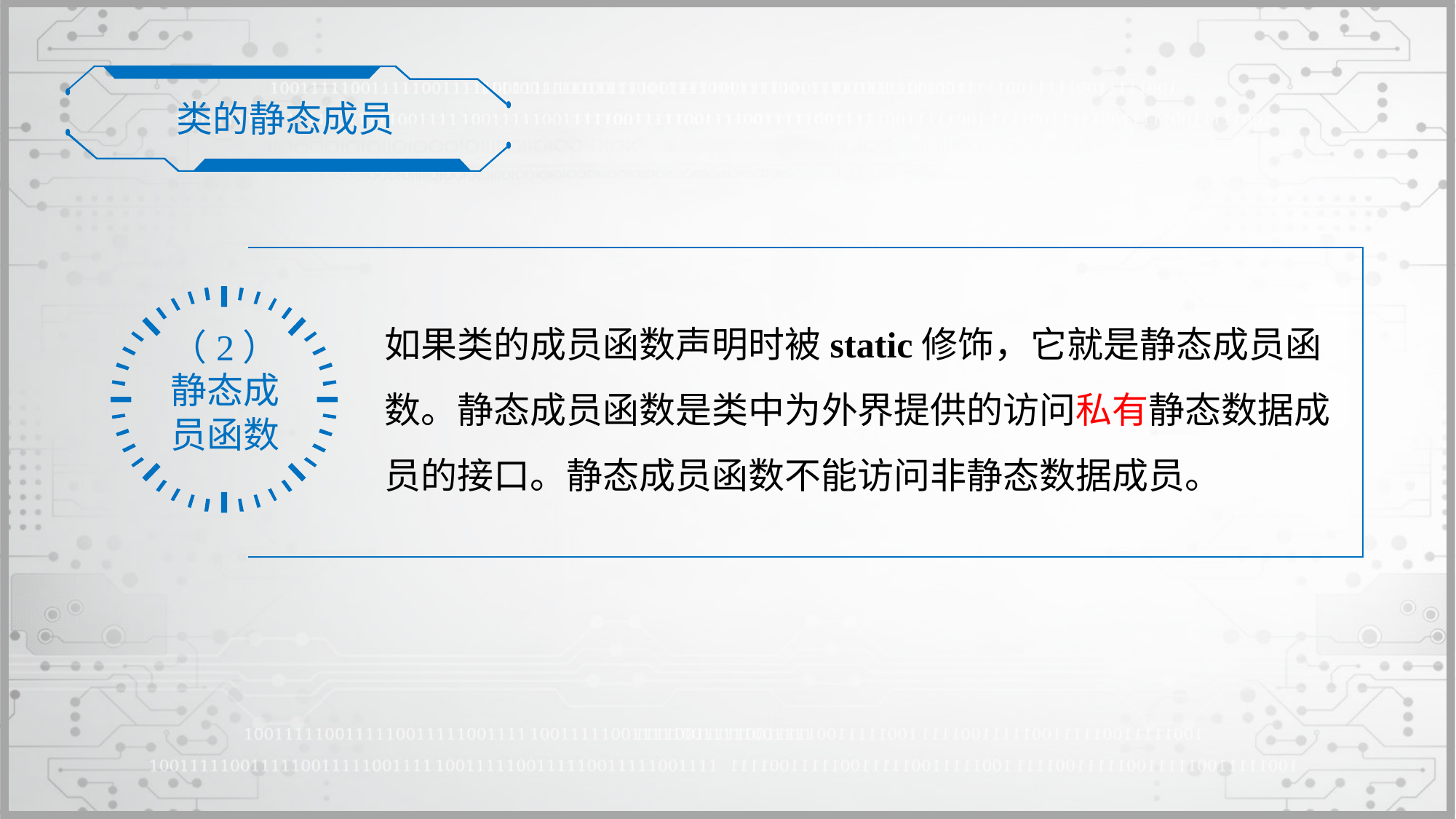

类的静态成员

如果类的成员函数声明时被static修饰，它就是静态成员函数。静态成员函数是类中为外界提供的访问私有静态数据成员的接口。静态成员函数不能访问非静态数据成员。

（2）静态成员函数